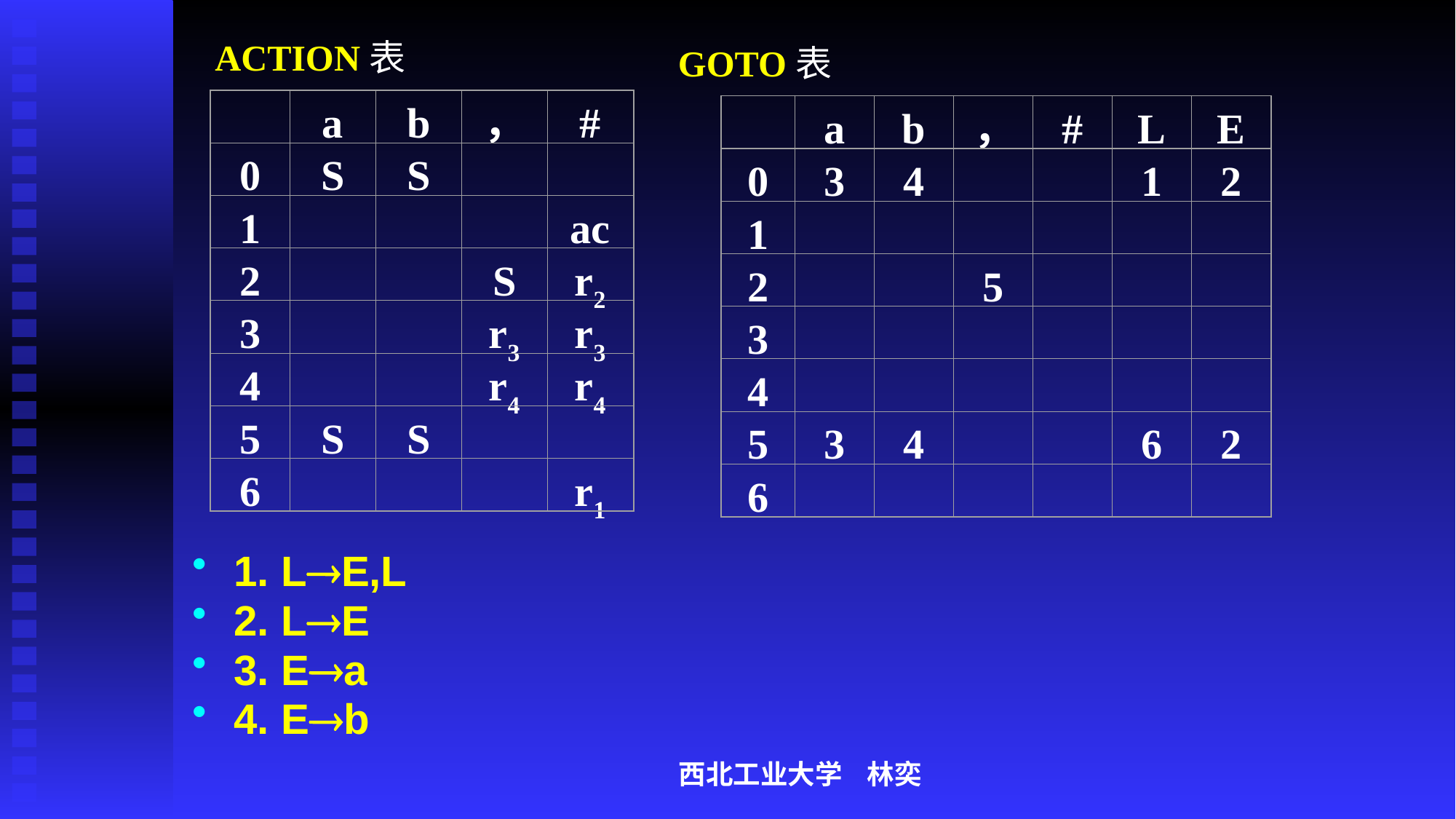

ACTION表
GOTO表

a

b

，

#

0

S

S

1

ac

2

S

r2

3

r3

r3

4

r4

r4

5

S

S

6

r1

a

b

，

#

L

E

0

3

4

1

2

1

2

5

3

4

5

3

4

6

2

6

1. L→E,L
2. L→E
3. E→a
4. E→b
西北工业大学    林奕
105